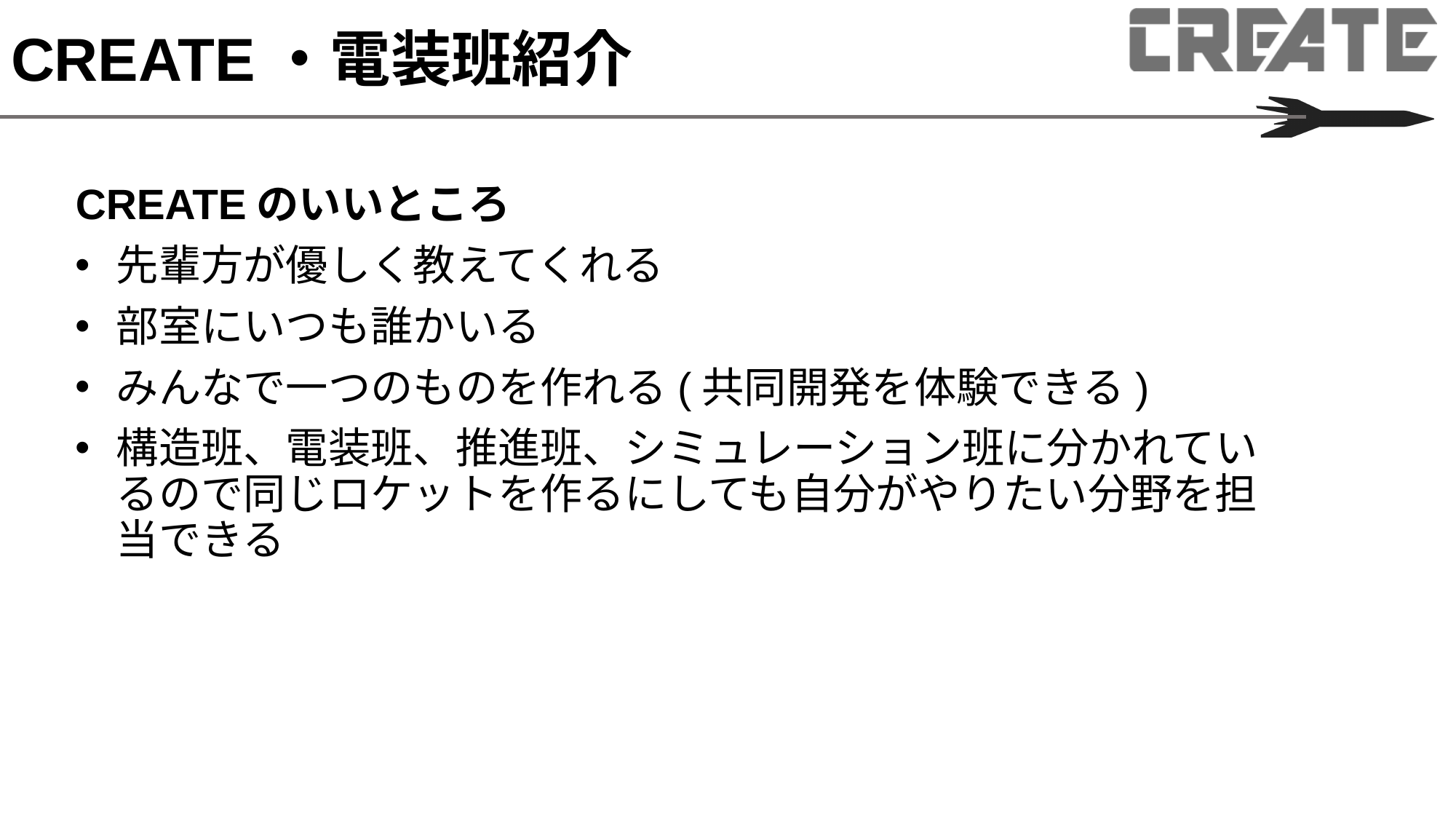

# CREATE・電装班紹介
CREATEのいいところ
先輩方が優しく教えてくれる
部室にいつも誰かいる
みんなで一つのものを作れる(共同開発を体験できる)
構造班、電装班、推進班、シミュレーション班に分かれているので同じロケットを作るにしても自分がやりたい分野を担当できる